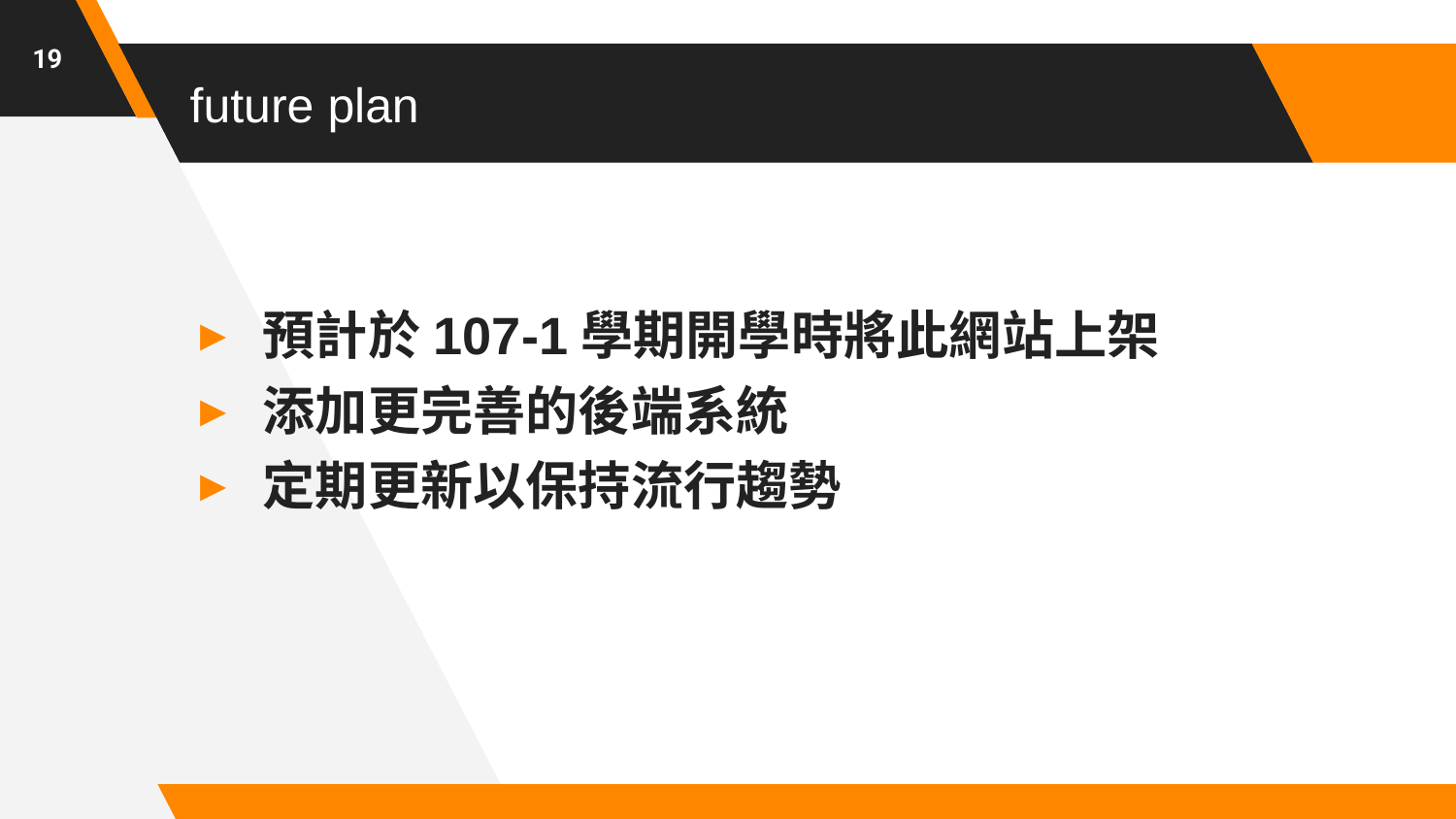

19
# future plan
預計於107-1學期開學時將此網站上架
添加更完善的後端系統
定期更新以保持流行趨勢